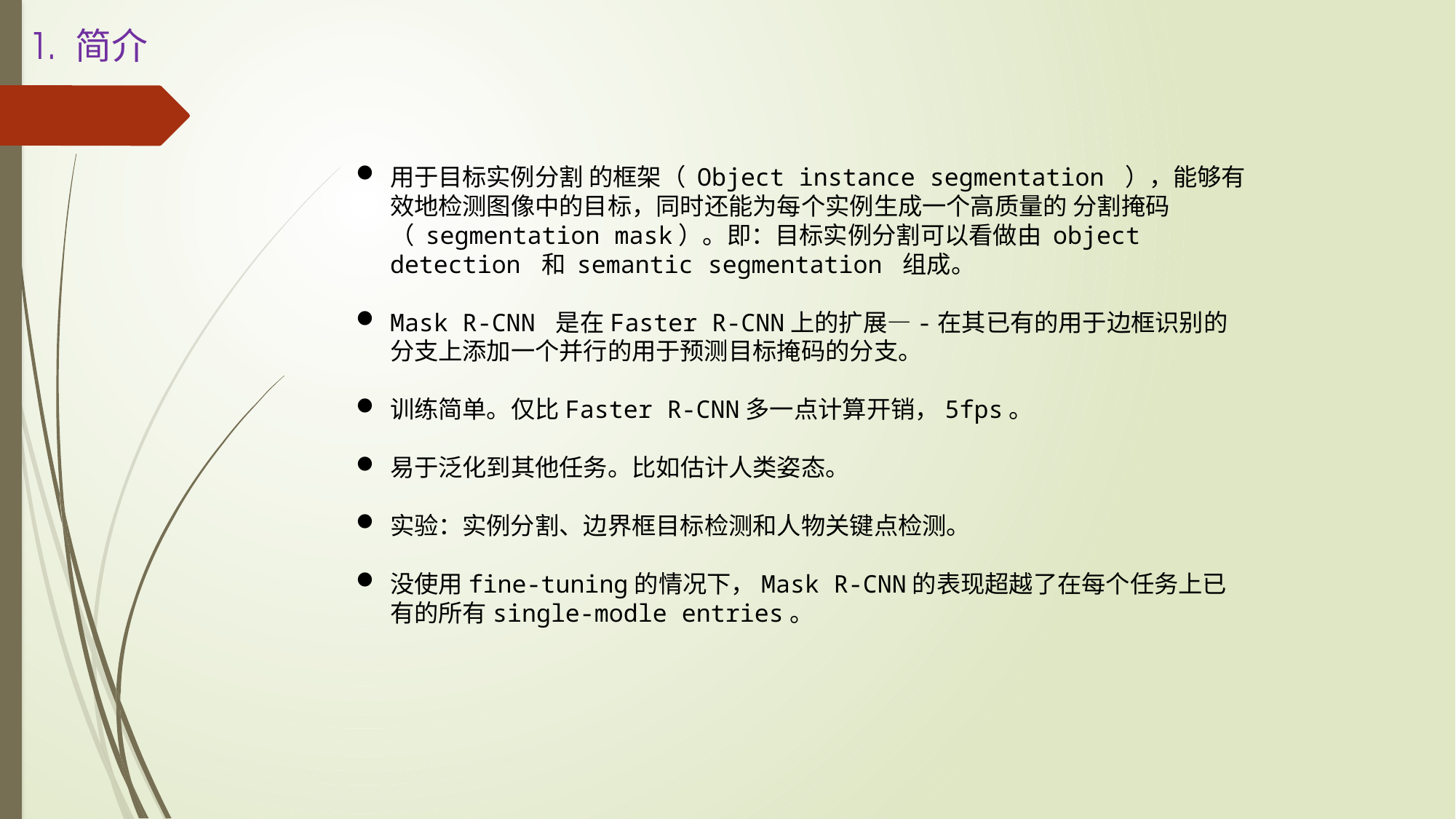

1. 简介
用于目标实例分割 的框架（ Object instance segmentation ），能够有效地检测图像中的目标，同时还能为每个实例生成一个高质量的 分割掩码（ segmentation mask）。即：目标实例分割可以看做由 object detection 和 semantic segmentation 组成。

Mask R-CNN 是在Faster R-CNN上的扩展—-在其已有的用于边框识别的分支上添加一个并行的用于预测目标掩码的分支。

训练简单。仅比Faster R-CNN多一点计算开销，5fps。

易于泛化到其他任务。比如估计人类姿态。

实验：实例分割、边界框目标检测和人物关键点检测。

没使用fine-tuning的情况下，Mask R-CNN的表现超越了在每个任务上已有的所有single-modle entries。